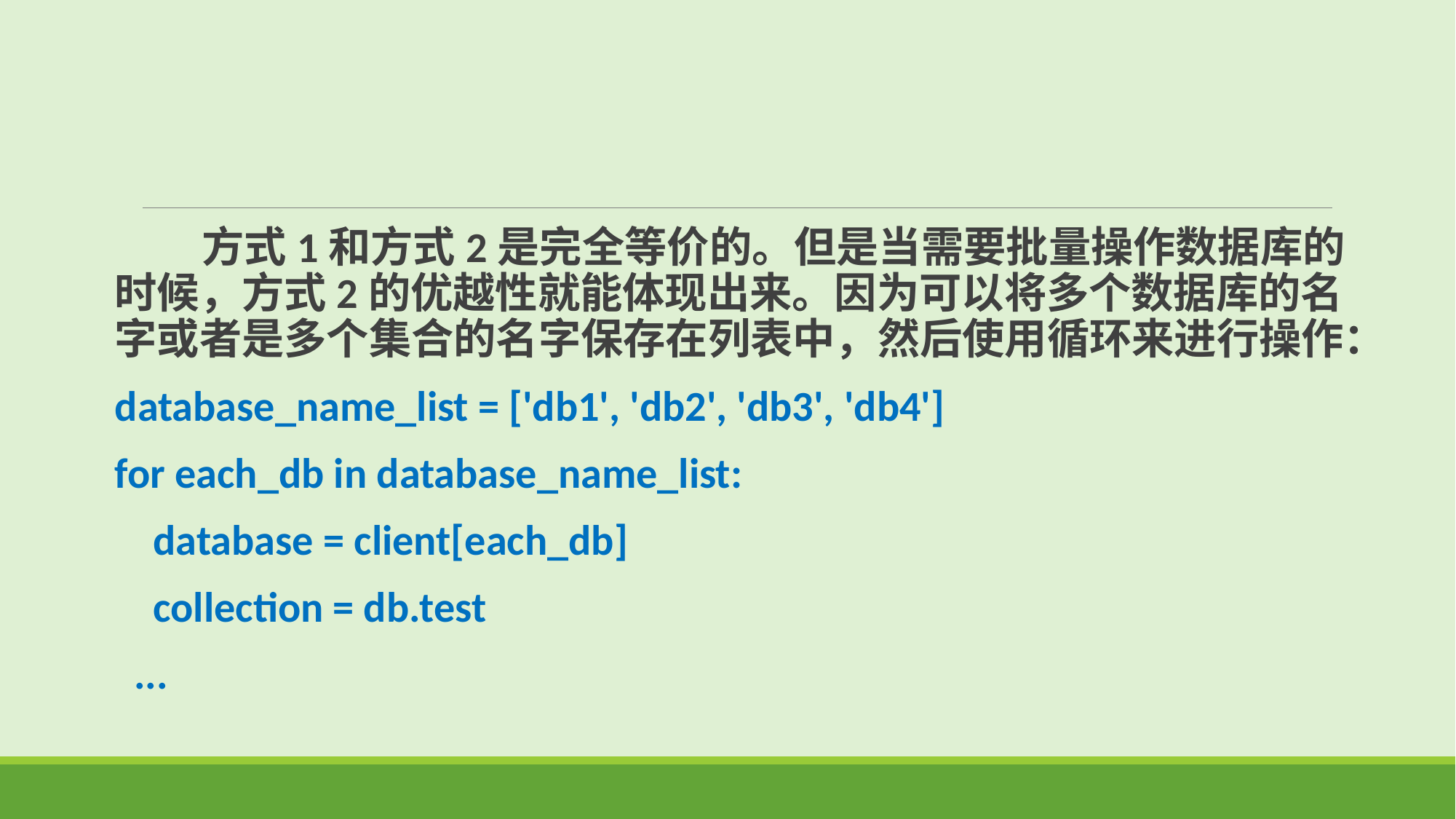

方式1和方式2是完全等价的。但是当需要批量操作数据库的时候，方式2的优越性就能体现出来。因为可以将多个数据库的名字或者是多个集合的名字保存在列表中，然后使用循环来进行操作：
database_name_list = ['db1', 'db2', 'db3', 'db4']
for each_db in database_name_list:
    database = client[each_db]
    collection = db.test
  ...